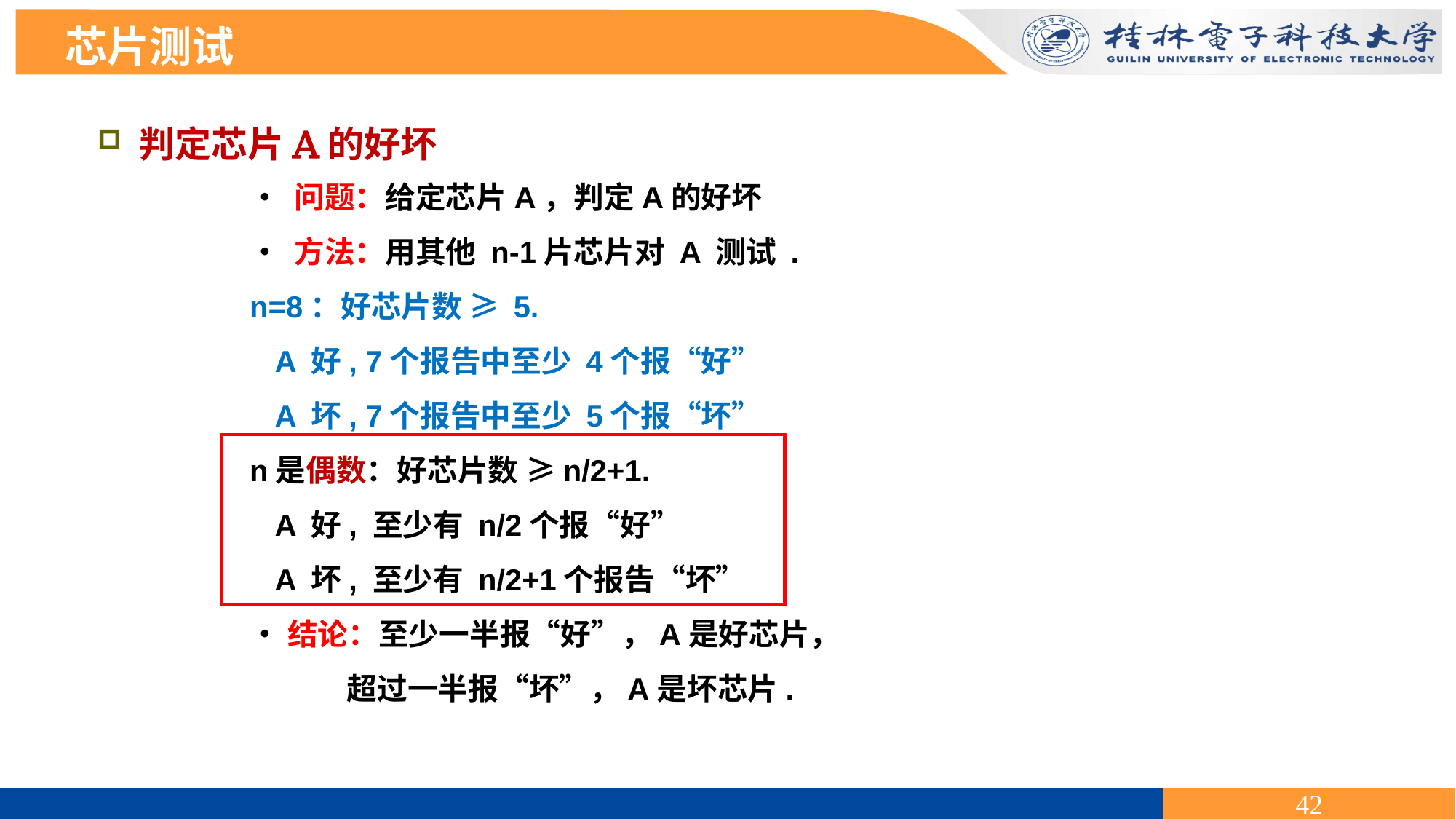

芯片测试
判定芯片A的好坏
• 问题：给定芯片A，判定A的好坏
• 方法：用其他 n-1片芯片对 A 测试 .
n=8：好芯片数 ≥ 5.
   A 好, 7个报告中至少 4个报“好”
   A 坏, 7个报告中至少 5个报“坏”
n是偶数：好芯片数 ≥n/2+1.
   A 好, 至少有 n/2个报“好”
   A 坏, 至少有 n/2+1个报告“坏”
•结论：至少一半报“好”，A是好芯片，
             超过一半报“坏”，A是坏芯片.